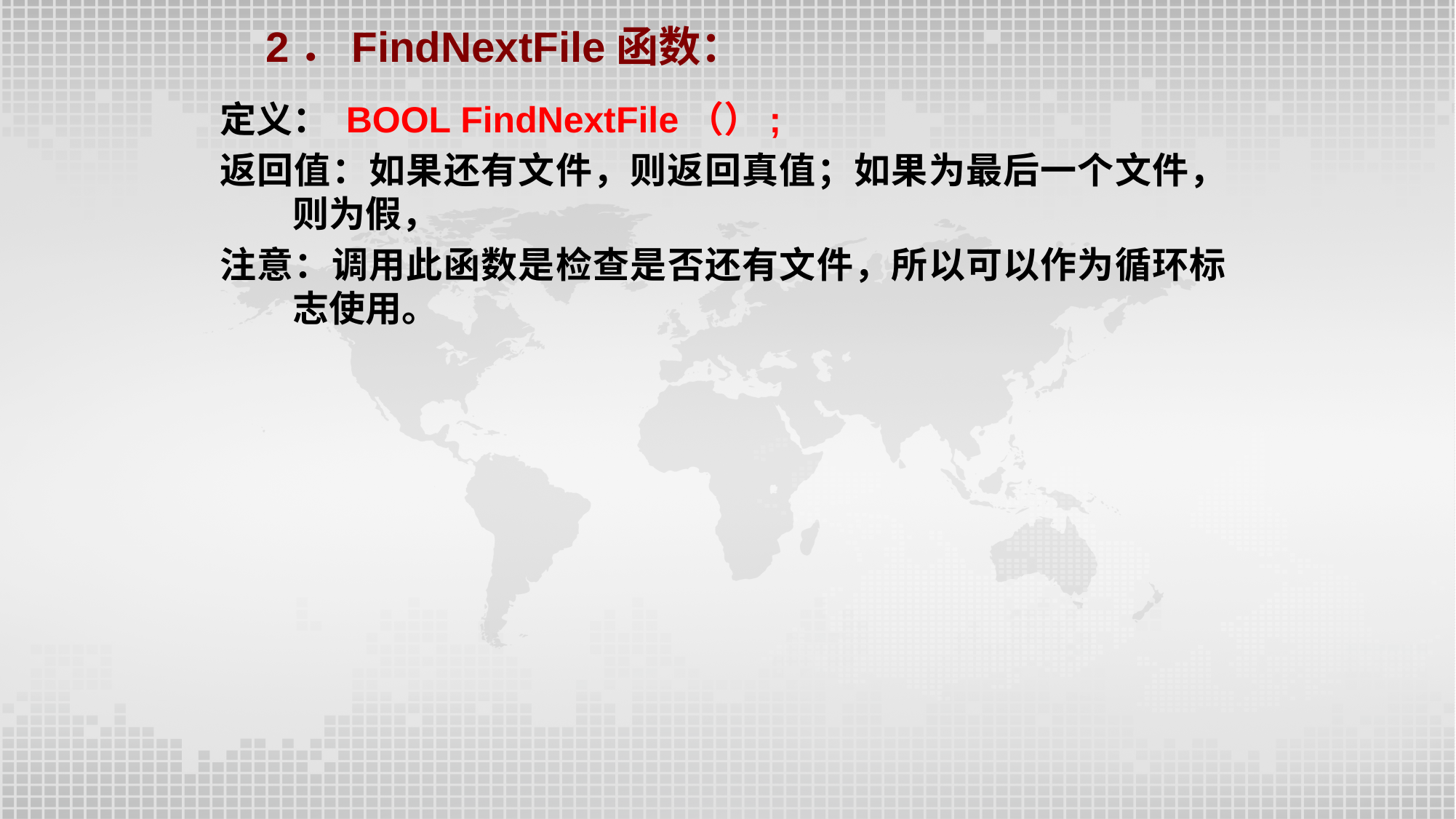

2．FindNextFile函数：
定义： BOOL FindNextFile（）;
返回值：如果还有文件，则返回真值；如果为最后一个文件，则为假，
注意：调用此函数是检查是否还有文件，所以可以作为循环标志使用。